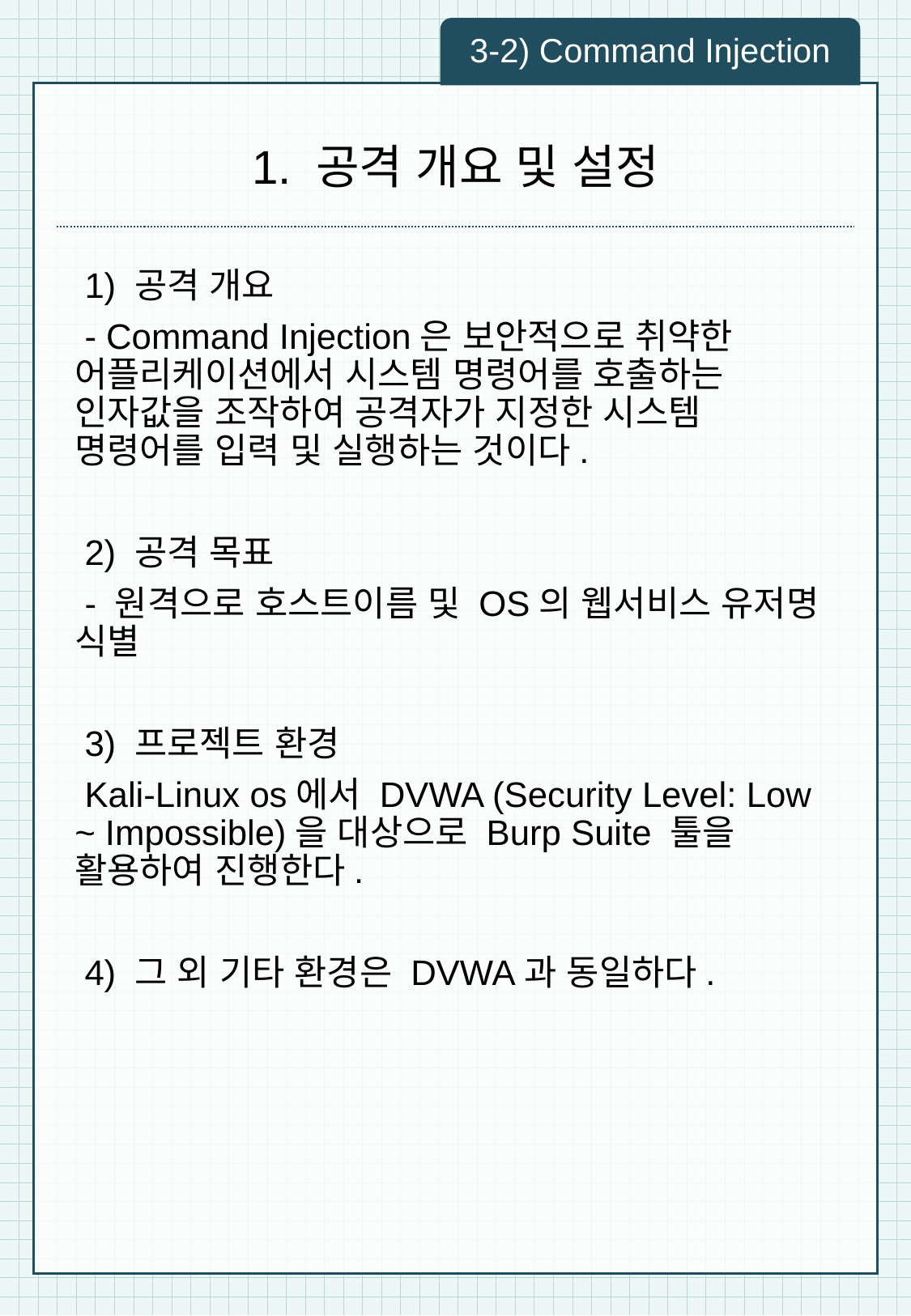

3-2) Command Injection

# 1. 공격 개요 및 설정
 1) 공격 개요
 - Command Injection은 보안적으로 취약한 어플리케이션에서 시스템 명령어를 호출하는 인자값을 조작하여 공격자가 지정한 시스템 명령어를 입력 및 실행하는 것이다.

 2) 공격 목표
 - 원격으로 호스트이름 및 OS의 웹서비스 유저명 식별

 3) 프로젝트 환경
 Kali-Linux os에서 DVWA (Security Level: Low ~ Impossible)을 대상으로 Burp Suite 툴을 활용하여 진행한다.

 4) 그 외 기타 환경은 DVWA과 동일하다.